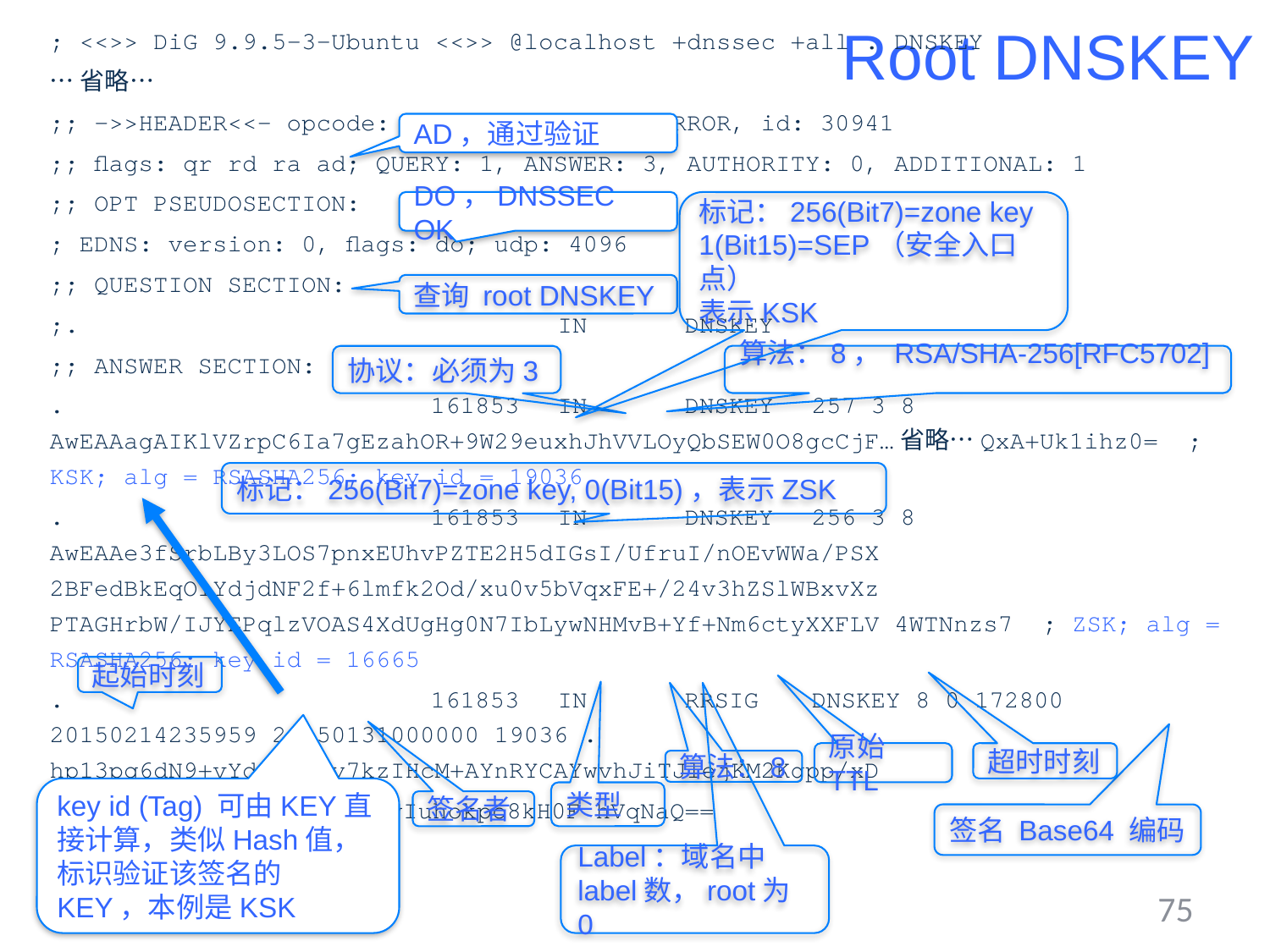

# Root DNSKEY
; <<>> DiG 9.9.5-3-Ubuntu <<>> @localhost +dnssec +all . DNSKEY
…省略…
;; ->>HEADER<<- opcode: QUERY, status: NOERROR, id: 30941
;; flags: qr rd ra ad; QUERY: 1, ANSWER: 3, AUTHORITY: 0, ADDITIONAL: 1
;; OPT PSEUDOSECTION:
; EDNS: version: 0, flags: do; udp: 4096
;; QUESTION SECTION:
;.				IN	DNSKEY
;; ANSWER SECTION:
.			161853	IN	DNSKEY	257 3 8 AwEAAagAIKlVZrpC6Ia7gEzahOR+9W29euxhJhVVLOyQbSEW0O8gcCjF…省略…QxA+Uk1ihz0=  ; KSK; alg = RSASHA256; key id = 19036
.			161853	IN	DNSKEY	256 3 8 AwEAAe3fSrbLBy3LOS7pnxEUhvPZTE2H5dIGsI/UfruI/nOEvWWa/PSX 2BFedBkEqOlYdjdNF2f+6lmfk2Od/xu0v5bVqxFE+/24v3hZSlWBxvXz PTAGHrbW/IJYEPqlzVOAS4XdUgHg0N7IbLywNHMvB+Yf+Nm6ctyXXFLV 4WTNnzs7  ; ZSK; alg = RSASHA256; key id = 16665
.			161853	IN	RRSIG	DNSKEY 8 0 172800 20150214235959 20150131000000 19036 . hp13pq6dN9+vYdckg0yy7kzIHcM+AYnRYCAYwvhJiTJlejKM2Kgpp/xD
…省略… VQFl6CIp2qx4Rm8vIuhokpo8kH0F hVqNaQ==
;;省略
AD，通过验证
DO，DNSSEC OK
标记：256(Bit7)=zone key
1(Bit15)=SEP（安全入口点）
表示KSK
查询 root DNSKEY
算法：8， RSA/SHA-256[RFC5702]
协议：必须为3
标记：256(Bit7)=zone key, 0(Bit15)，表示ZSK
起始时刻
原始TTL
超时时刻
算法：8
key id (Tag) 可由KEY直接计算，类似Hash值，标识验证该签名的KEY，本例是KSK
类型
签名者
签名 Base64 编码
Label：域名中label数，root为0
75